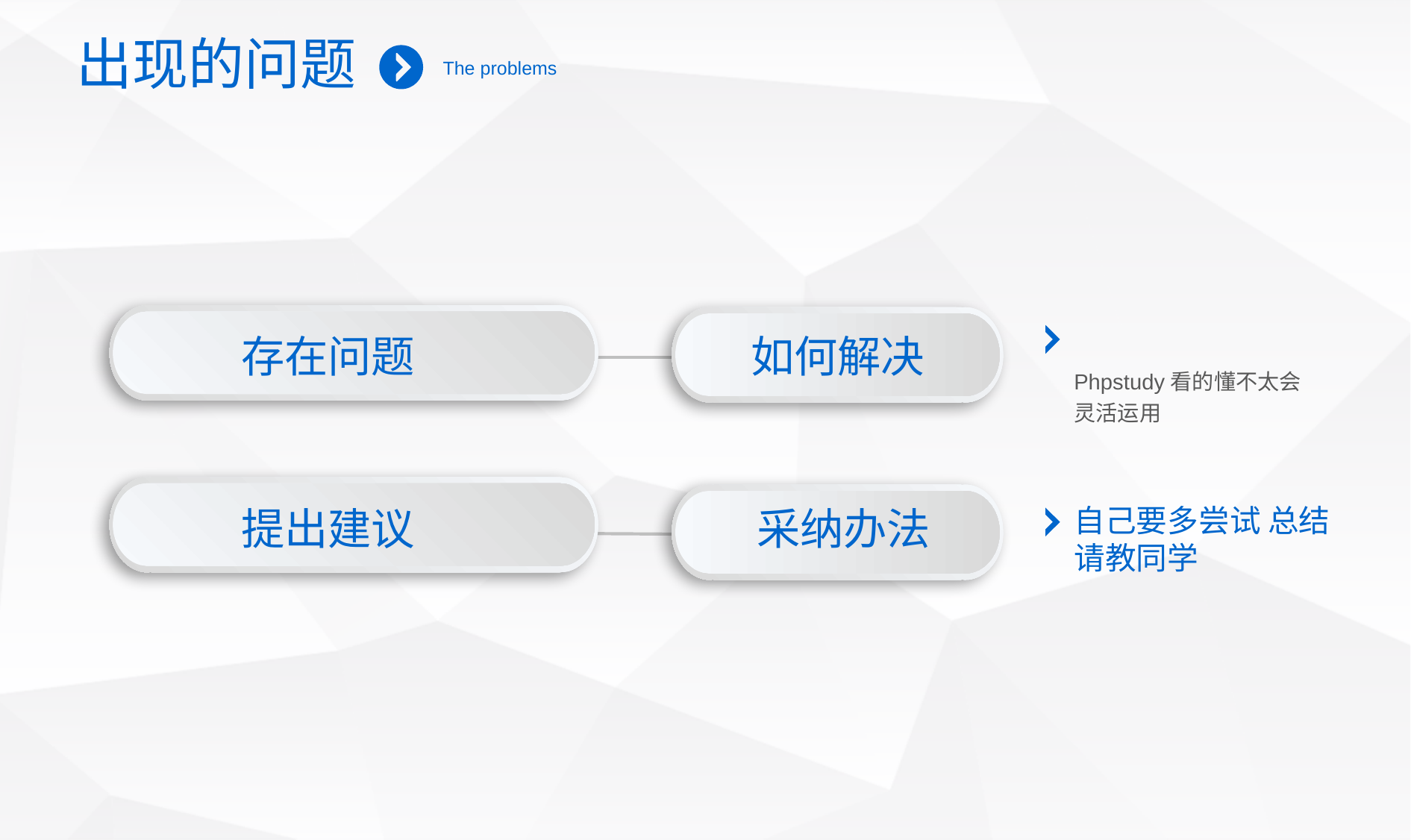

出现的问题

The problems

存在问题
如何解决

Phpstudy看的懂不太会灵活运用

提出建议
采纳办法
自己要多尝试 总结请教同学